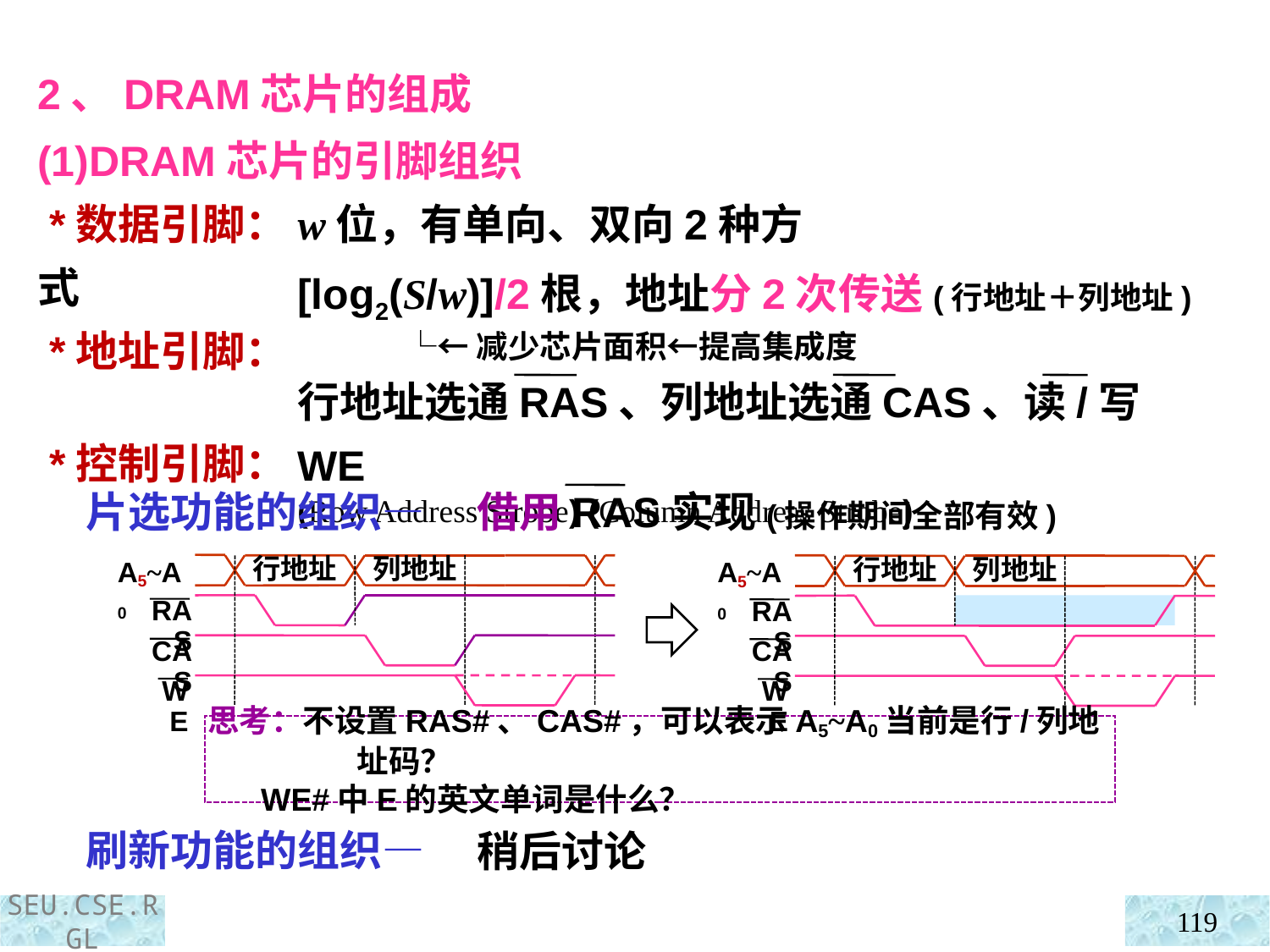

2、DRAM芯片的组成
(1)DRAM芯片的引脚组织
 *数据引脚：w位，有单向、双向2种方式
 *地址引脚：

 *控制引脚：
[log2(S/w)]/2根，地址分2次传送(行地址＋列地址)
               └←减少芯片面积←提高集成度
行地址选通RAS、列地址选通CAS、读/写WE
(Row Address Strobe) (Column Address Strobe)
    片选功能的组织—

    刷新功能的组织—
借用RAS实现(操作期间全部有效)

A5~A0

行地址

列地址

RAS

CAS

WE

A5~A0

行地址

列地址

RAS

CAS

WE

思考：不设置RAS#、CAS#，可以表示A5~A0当前是行/列地址码？
      WE#中E的英文单词是什么？
稍后讨论
119